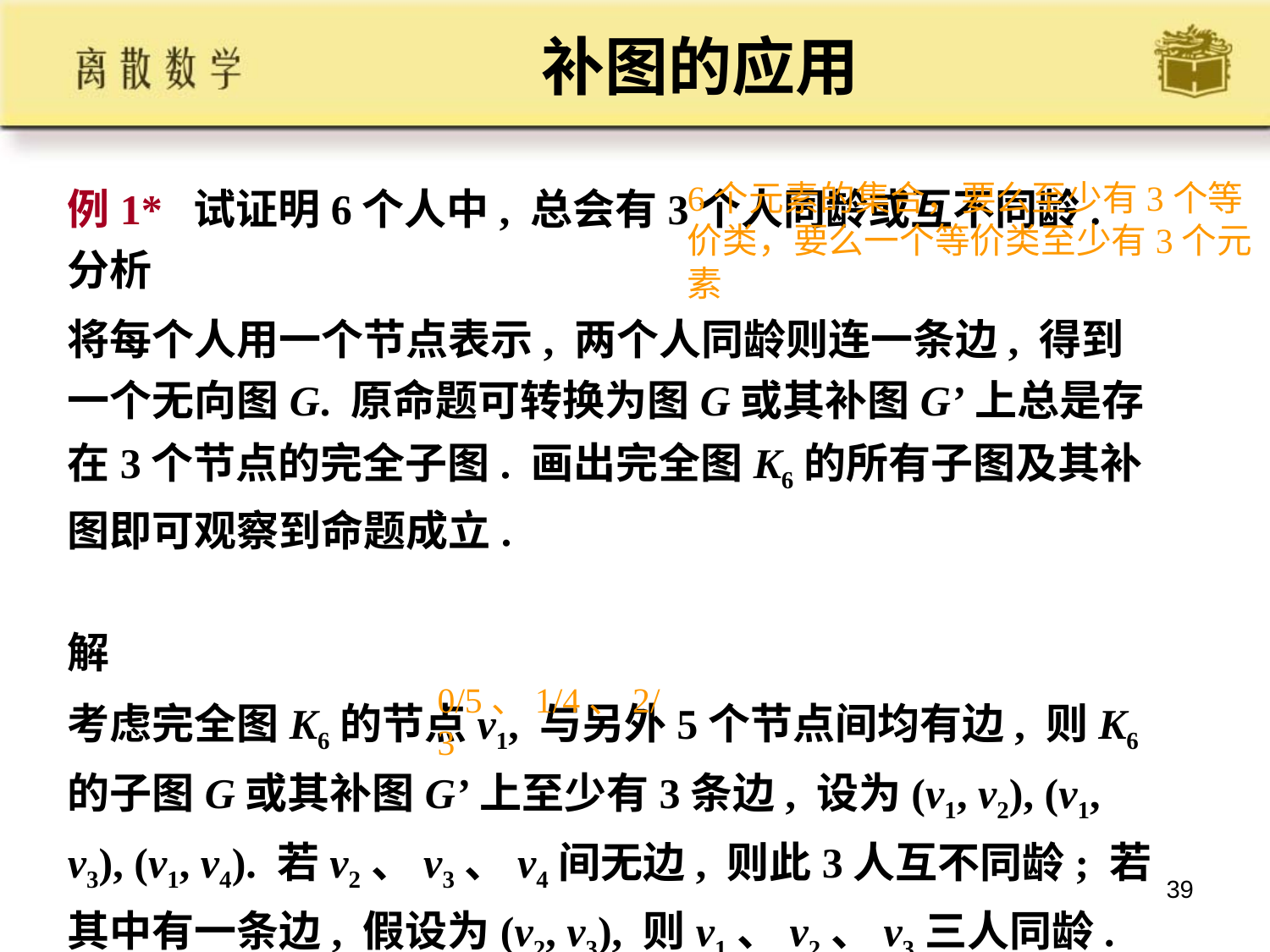

易考：
（结合子图、特殊图）
证明存在特殊子图
# 补图的应用
例1*  试证明6个人中, 总会有3个人同龄或互不同龄.
分析
将每个人用一个节点表示, 两个人同龄则连一条边, 得到一个无向图G. 原命题可转换为图G或其补图G’上总是存在3个节点的完全子图. 画出完全图K6的所有子图及其补图即可观察到命题成立.
解
考虑完全图K6的节点v1, 与另外5个节点间均有边, 则K6的子图G或其补图G’上至少有3条边, 设为(v1, v2), (v1, v3), (v1, v4). 若v2、v3、v4间无边, 则此3人互不同龄; 若其中有一条边, 假设为(v2, v3), 则v1、v2、v3三人同龄.
6个元素的集合，要么至少有3个等价类，要么一个等价类至少有3个元素
0/5、1/4、2/3
39